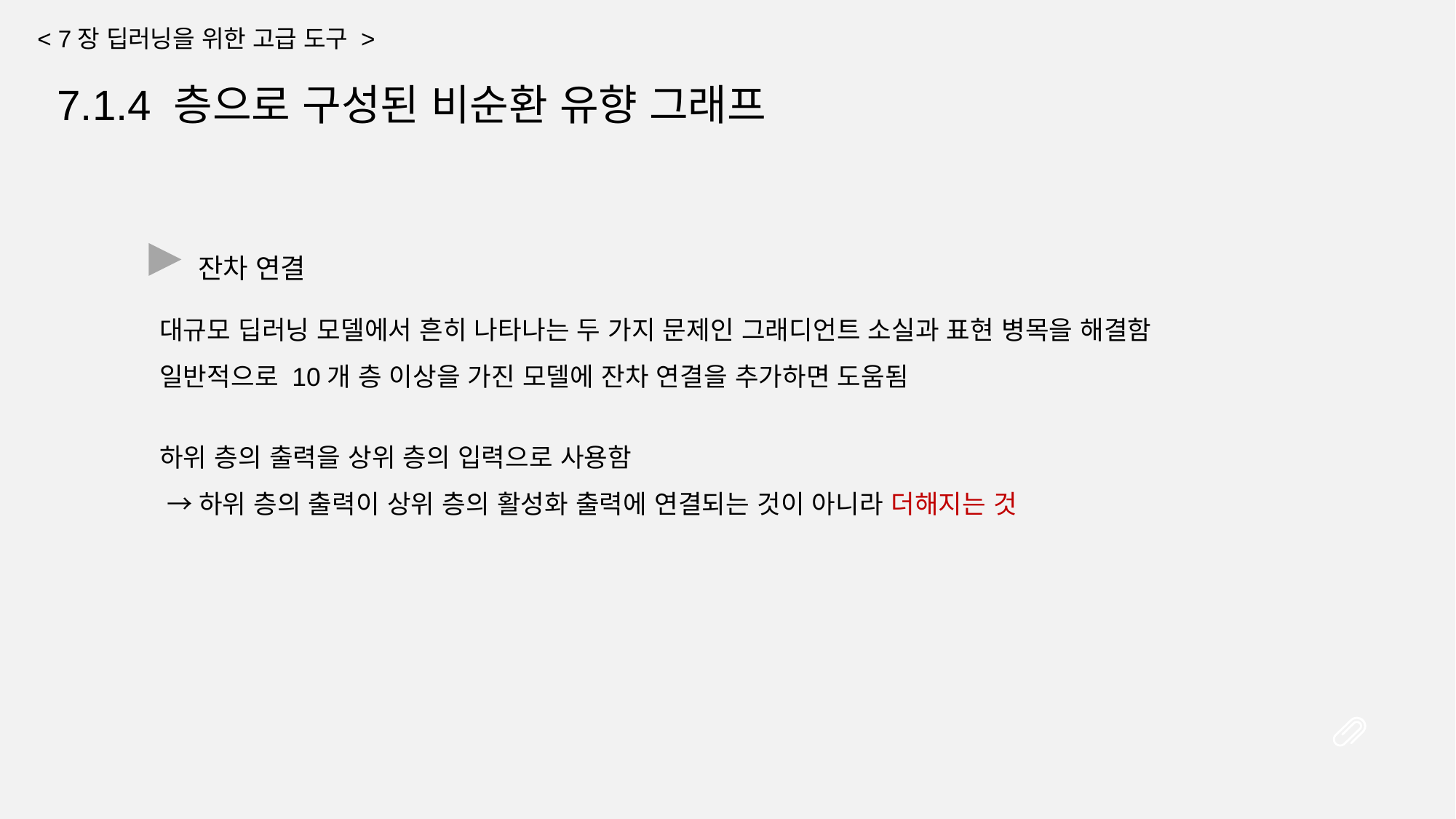

< 7장 딥러닝을 위한 고급 도구 >
7.1.4 층으로 구성된 비순환 유향 그래프
잔차 연결

대규모 딥러닝 모델에서 흔히 나타나는 두 가지 문제인 그래디언트 소실과 표현 병목을 해결함
일반적으로 10개 층 이상을 가진 모델에 잔차 연결을 추가하면 도움됨
하위 층의 출력을 상위 층의 입력으로 사용함
 →하위 층의 출력이 상위 층의 활성화 출력에 연결되는 것이 아니라 더해지는 것